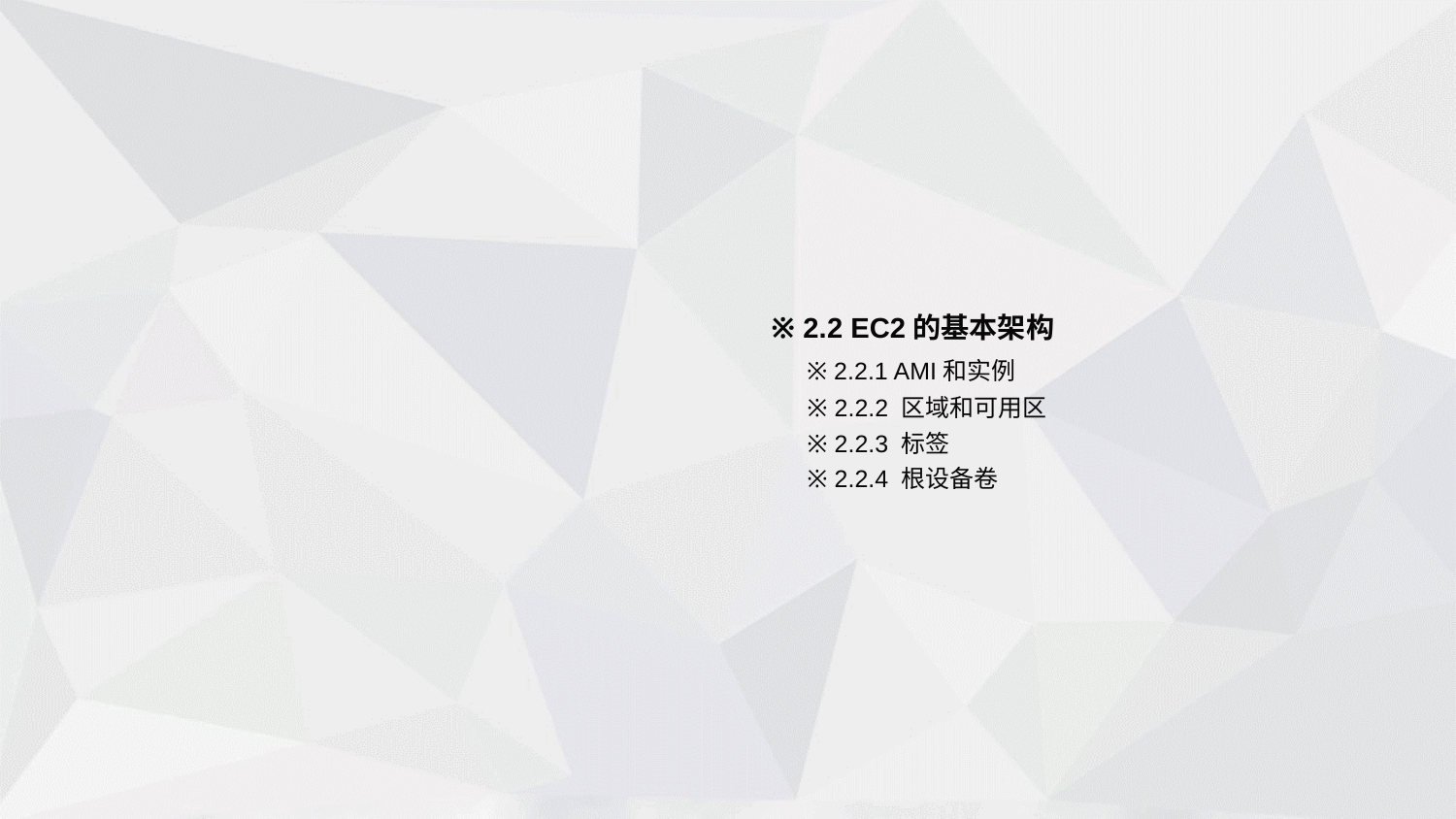

※ 2.2 EC2的基本架构
※ 2.2.1 AMI和实例
※ 2.2.2 区域和可用区
※ 2.2.3 标签
※ 2.2.4 根设备卷